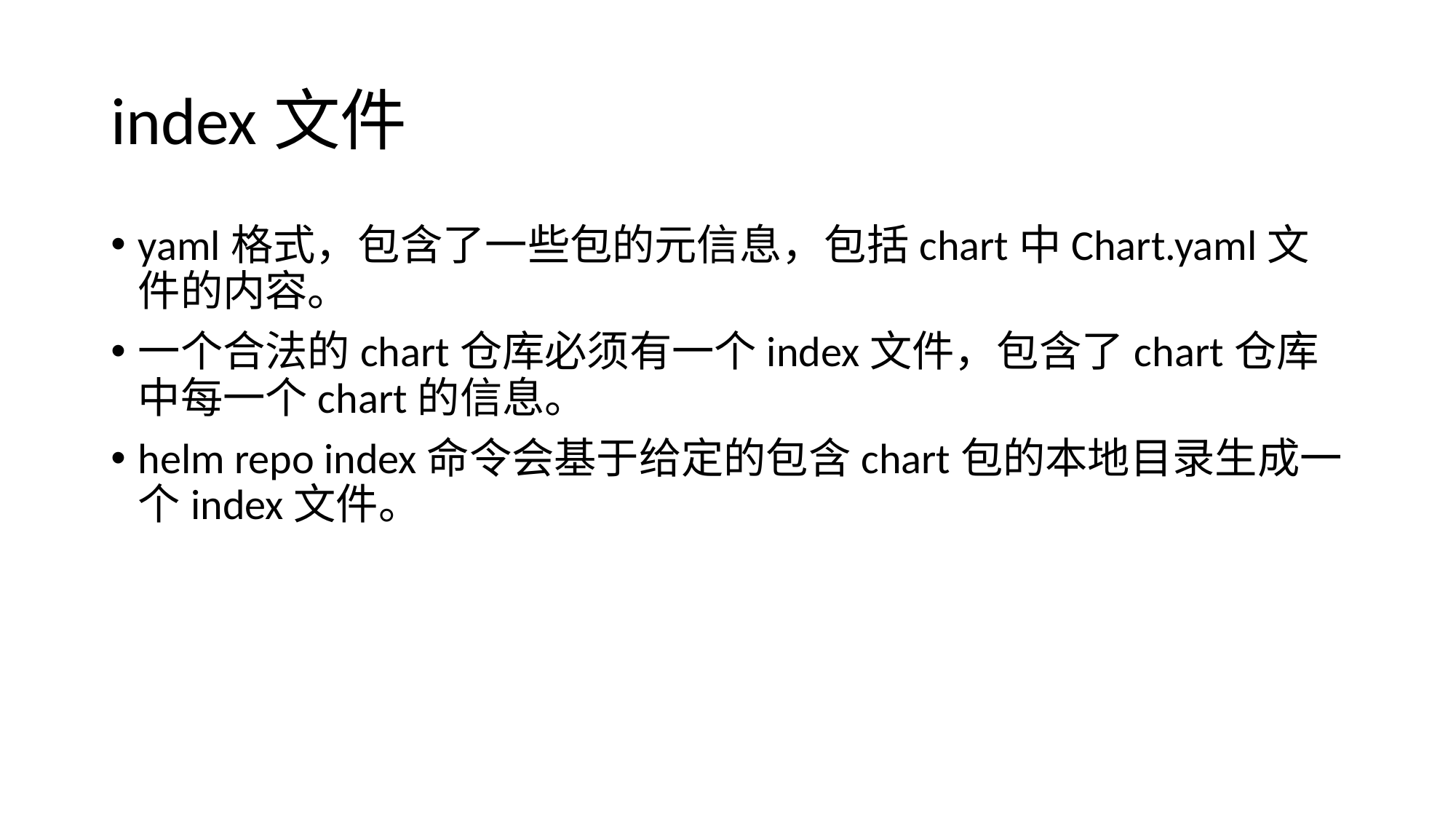

# index文件
yaml格式，包含了一些包的元信息，包括chart中Chart.yaml文件的内容。
一个合法的chart仓库必须有一个index文件，包含了chart仓库中每一个chart的信息。
helm repo index命令会基于给定的包含chart包的本地目录生成一个index文件。